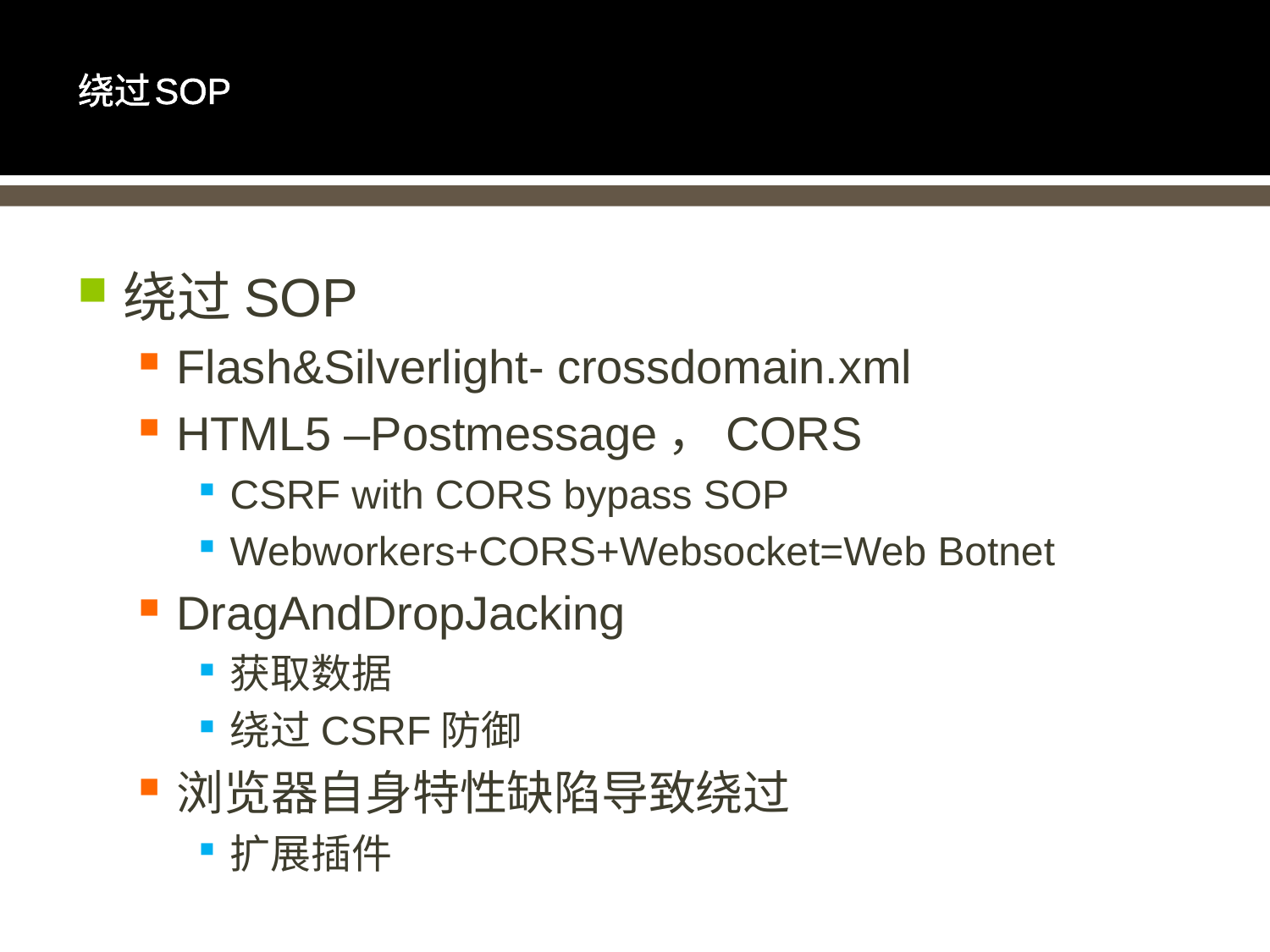

# 绕过SOP
绕过SOP
Flash&Silverlight- crossdomain.xml
HTML5 –Postmessage，CORS
CSRF with CORS bypass SOP
Webworkers+CORS+Websocket=Web Botnet
DragAndDropJacking
获取数据
绕过CSRF防御
浏览器自身特性缺陷导致绕过
扩展插件